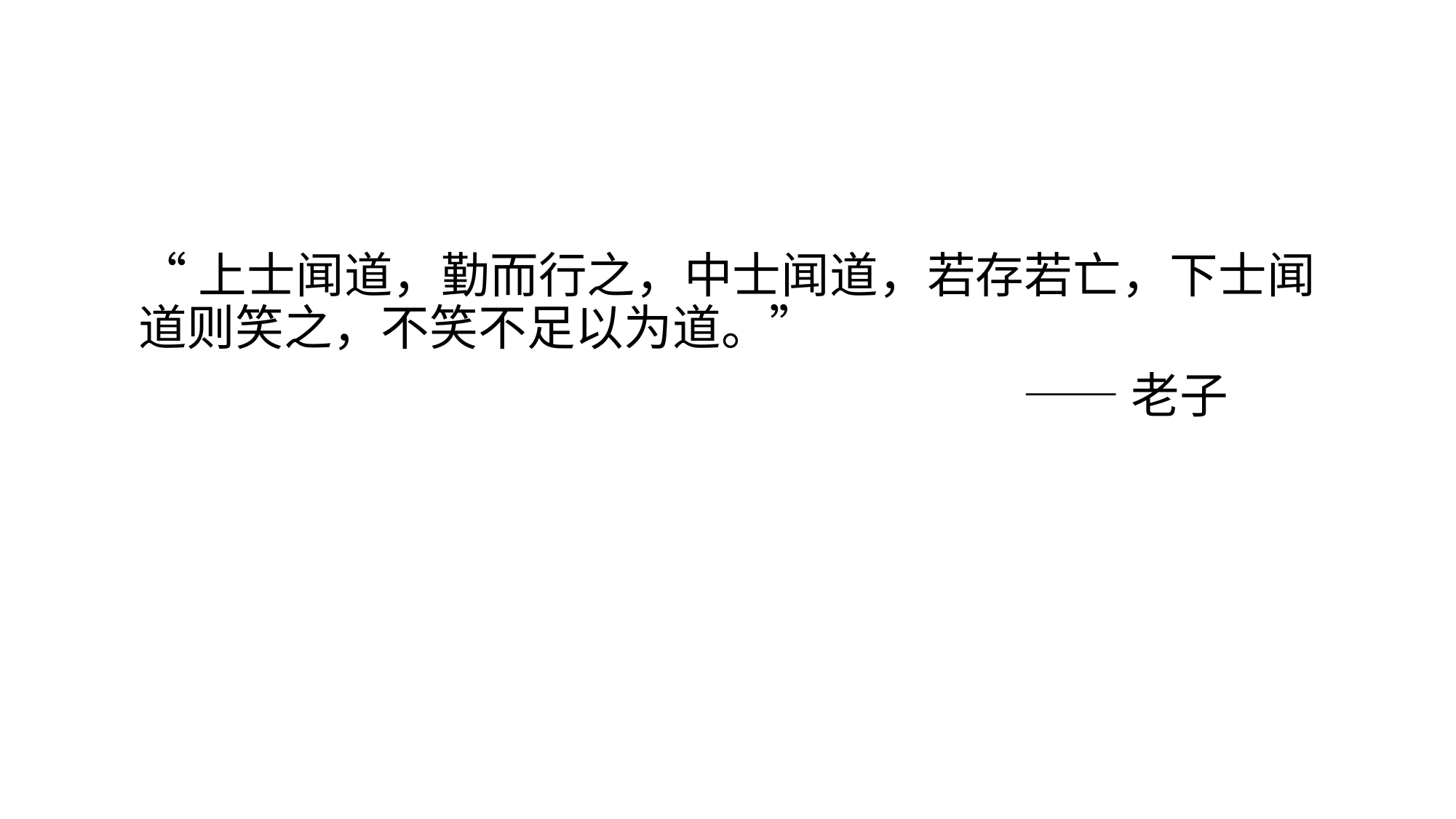

“上士闻道，勤而行之，中士闻道，若存若亡，下士闻道则笑之，不笑不足以为道。”
						                     ——老子